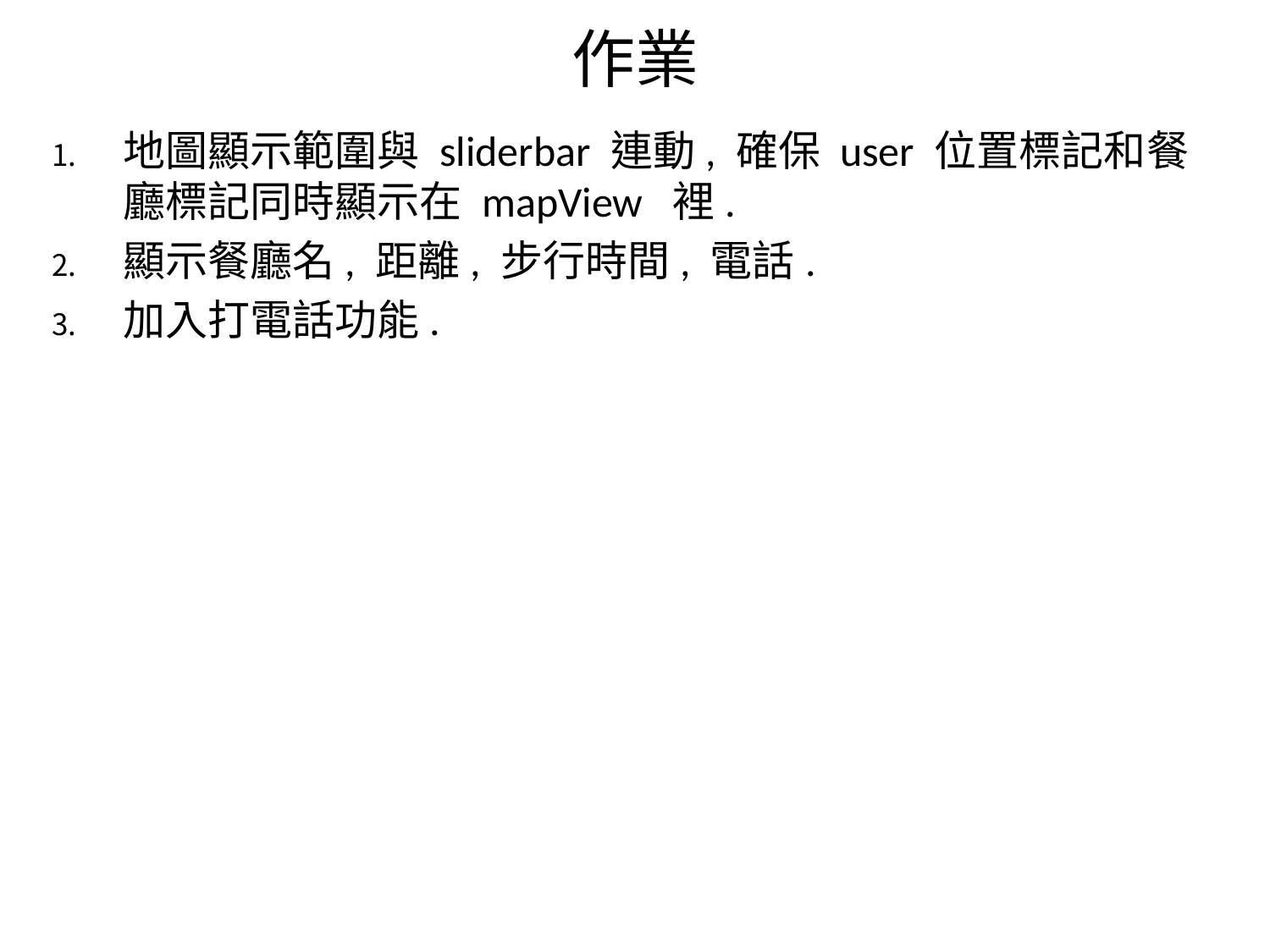

# 作業
地圖顯示範圍與 sliderbar 連動, 確保 user 位置標記和餐廳標記同時顯示在 mapView  裡.
顯示餐廳名, 距離, 步行時間, 電話.
加入打電話功能.